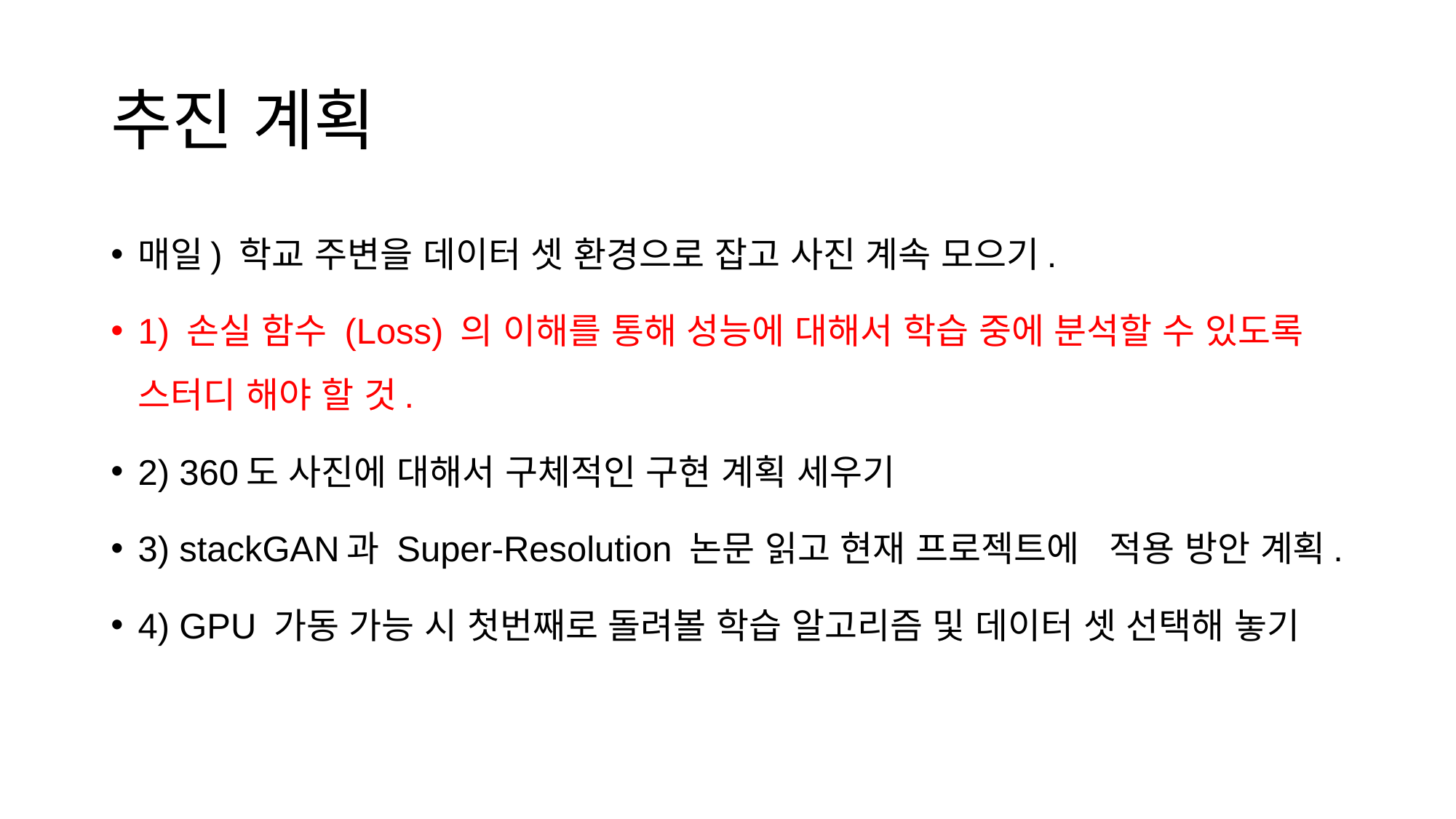

# 추진 계획
매일) 학교 주변을 데이터 셋 환경으로 잡고 사진 계속 모으기.
1) 손실 함수 (Loss) 의 이해를 통해 성능에 대해서 학습 중에 분석할 수 있도록 스터디 해야 할 것.
2) 360도 사진에 대해서 구체적인 구현 계획 세우기
3) stackGAN과 Super-Resolution 논문 읽고 현재 프로젝트에   적용 방안 계획.
4) GPU 가동 가능 시 첫번째로 돌려볼 학습 알고리즘 및 데이터 셋 선택해 놓기